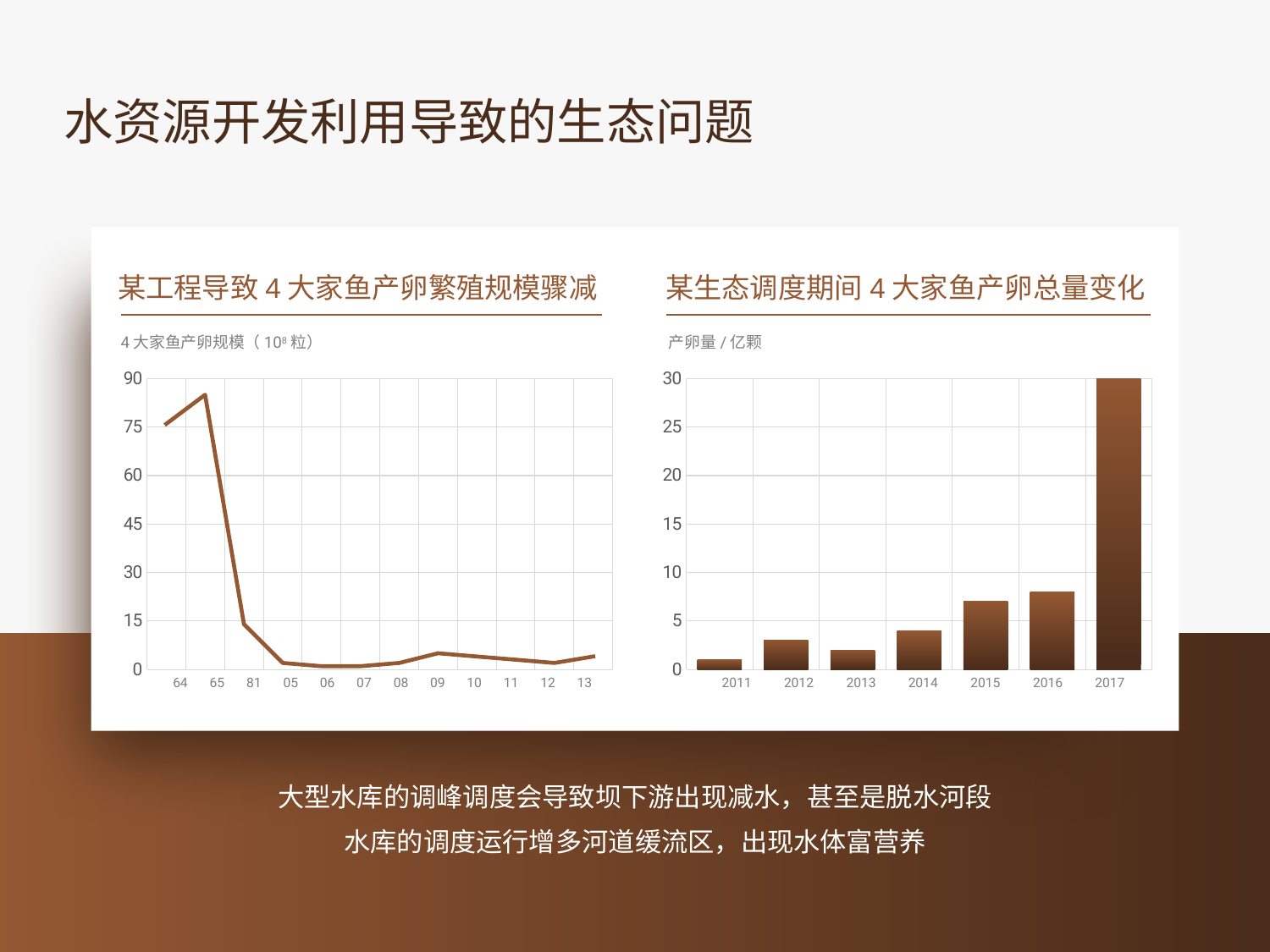

水资源开发利用导致的生态问题

某工程导致4大家鱼产卵繁殖规模骤减
某生态调度期间4大家鱼产卵总量变化
4大家鱼产卵规模（108粒）
产卵量/亿颗

### Chart

| Category | 系列 1 |
|---|---|
| 1964 | 76.0 |
| 1965 | 85.0 |
| 1981 | 14.0 |
| 2005 | 2.0 |
| 2006 | 1.0 |
| 2007 | 1.0 |
| 2008 | 2.0 |
| 2009 | 5.0 |
| 2010 | 4.0 |
| 2011 | 3.0 |
| 2012 | 2.0 |
| 2013 | 4.0 |

### Chart

| Category | 系列 1 |
|---|---|
| 2011 | 1.0 |
| 2012 | 3.0 |
| 2013 | 2.0 |
| 2014 | 4.0 |
| 2015 | 7.0 |
| 2016 | 8.0 |
| 2017 | 30.0 |
64
65
81
05
06
07
08
09
10
11
12
13
2011
2012
2013
2014
2015
2016
2017
大型水库的调峰调度会导致坝下游出现减水，甚至是脱水河段
水库的调度运行增多河道缓流区，出现水体富营养